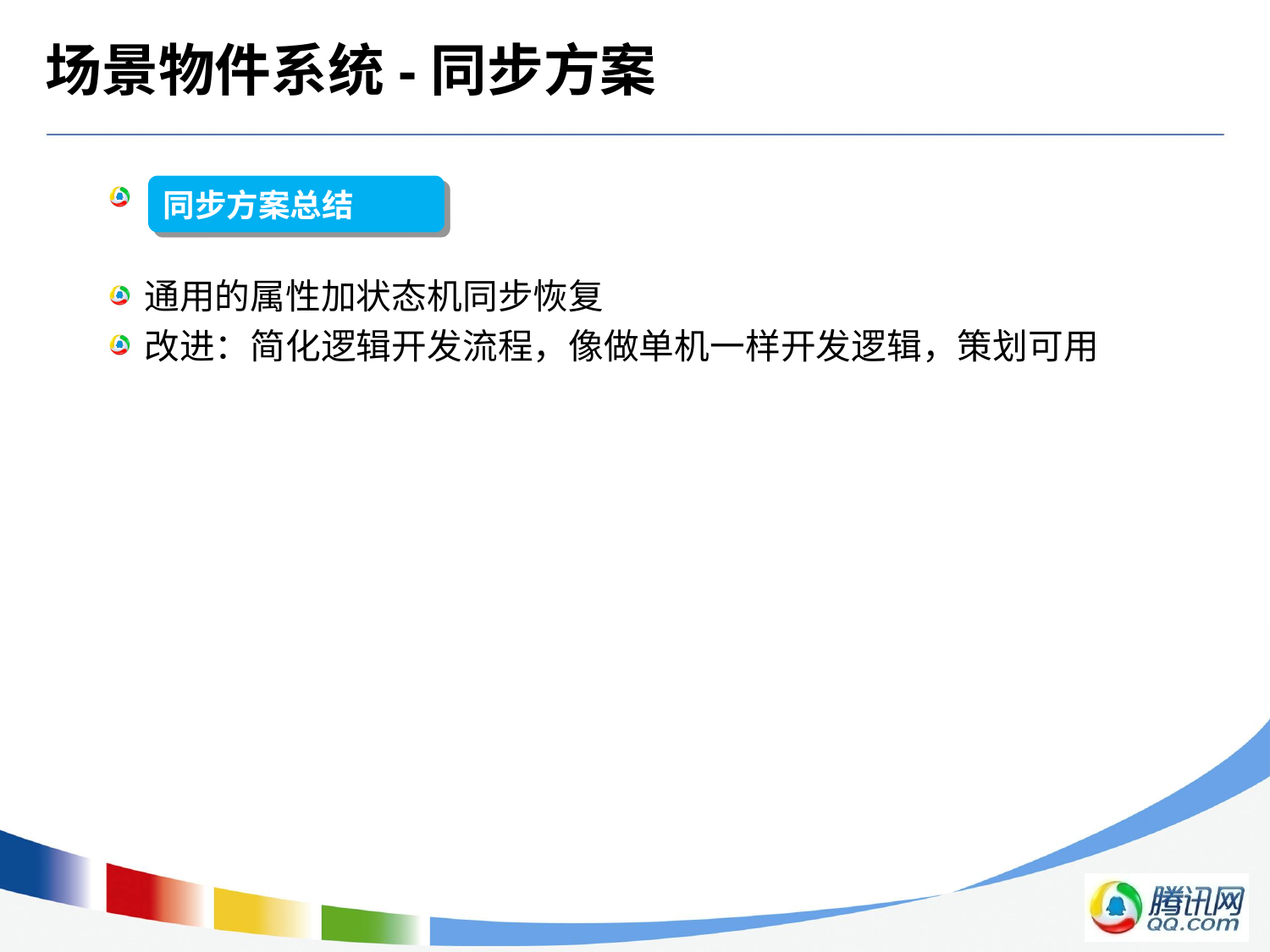

# 场景物件系统-同步方案
 动态物件的

通用的属性加状态机同步恢复
改进：简化逻辑开发流程，像做单机一样开发逻辑，策划可用

同步方案总结